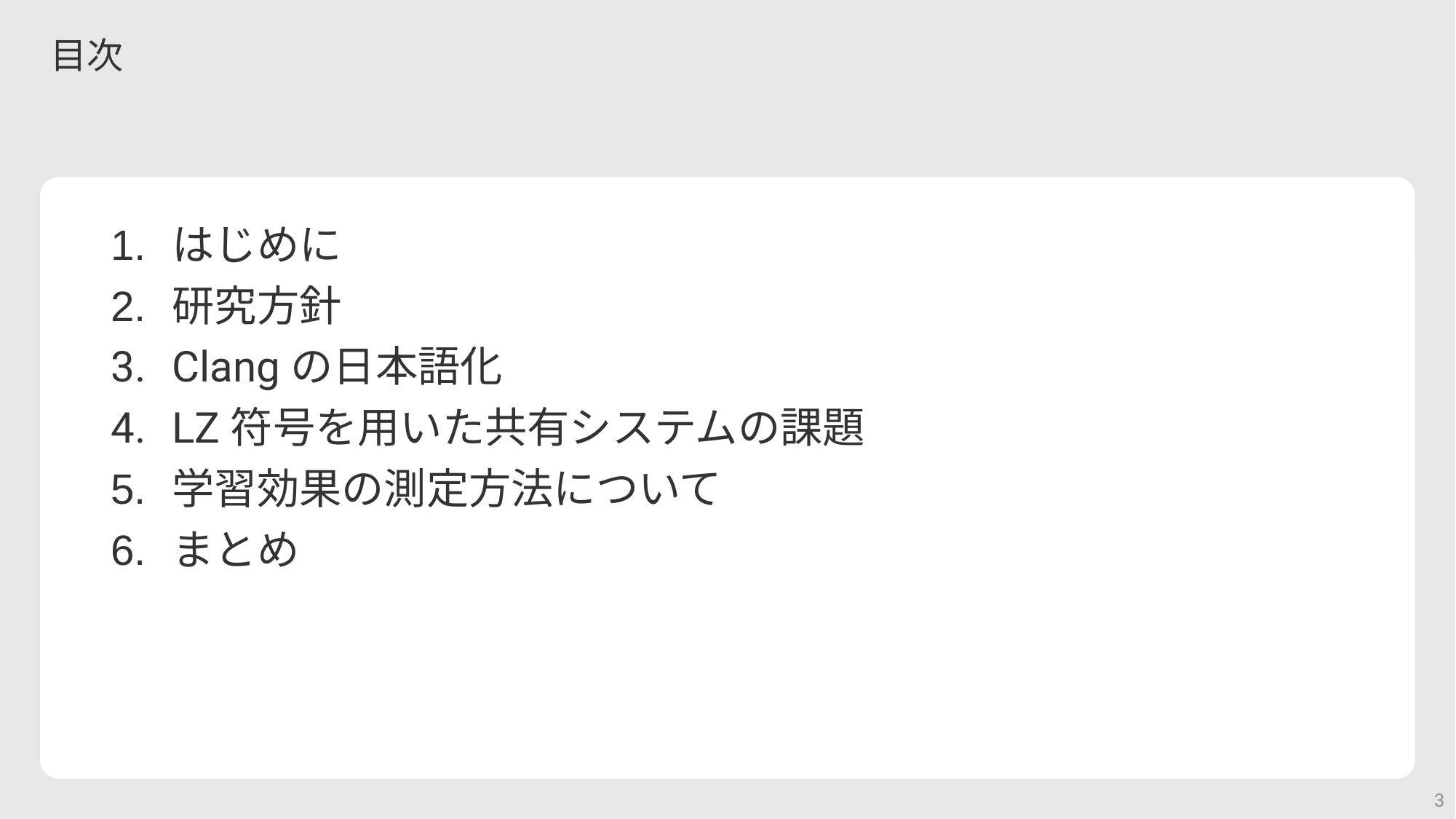

# 目次

はじめに
研究方針
Clangの日本語化
LZ符号を用いた共有システムの課題
学習効果の測定方法について
まとめ

3